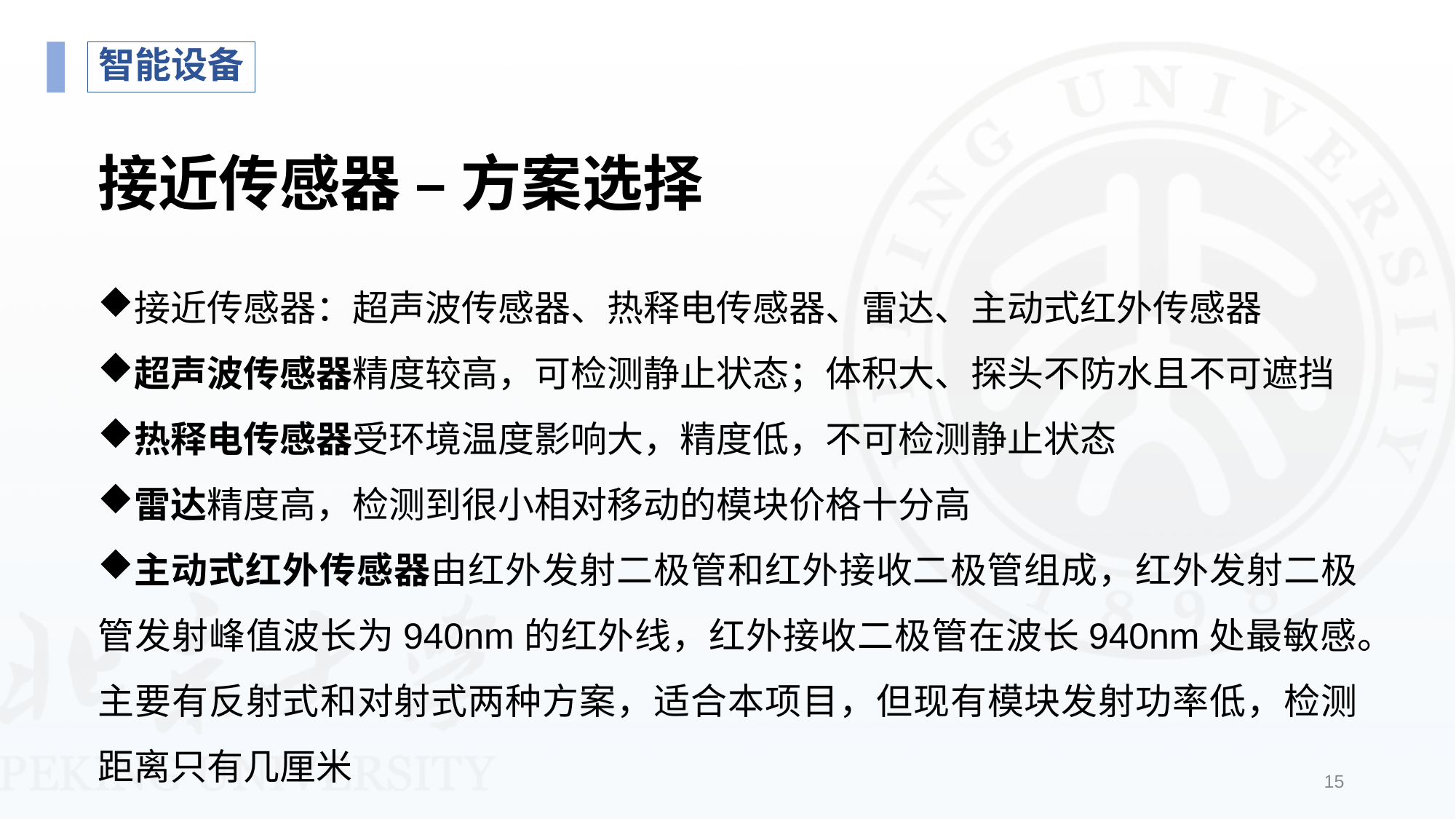

智能设备
# 接近传感器 – 方案选择
接近传感器：超声波传感器、热释电传感器、雷达、主动式红外传感器
超声波传感器精度较高，可检测静止状态；体积大、探头不防水且不可遮挡
热释电传感器受环境温度影响大，精度低，不可检测静止状态
雷达精度高，检测到很小相对移动的模块价格十分高
主动式红外传感器由红外发射二极管和红外接收二极管组成，红外发射二极管发射峰值波长为940nm的红外线，红外接收二极管在波长940nm处最敏感。主要有反射式和对射式两种方案，适合本项目，但现有模块发射功率低，检测距离只有几厘米
15